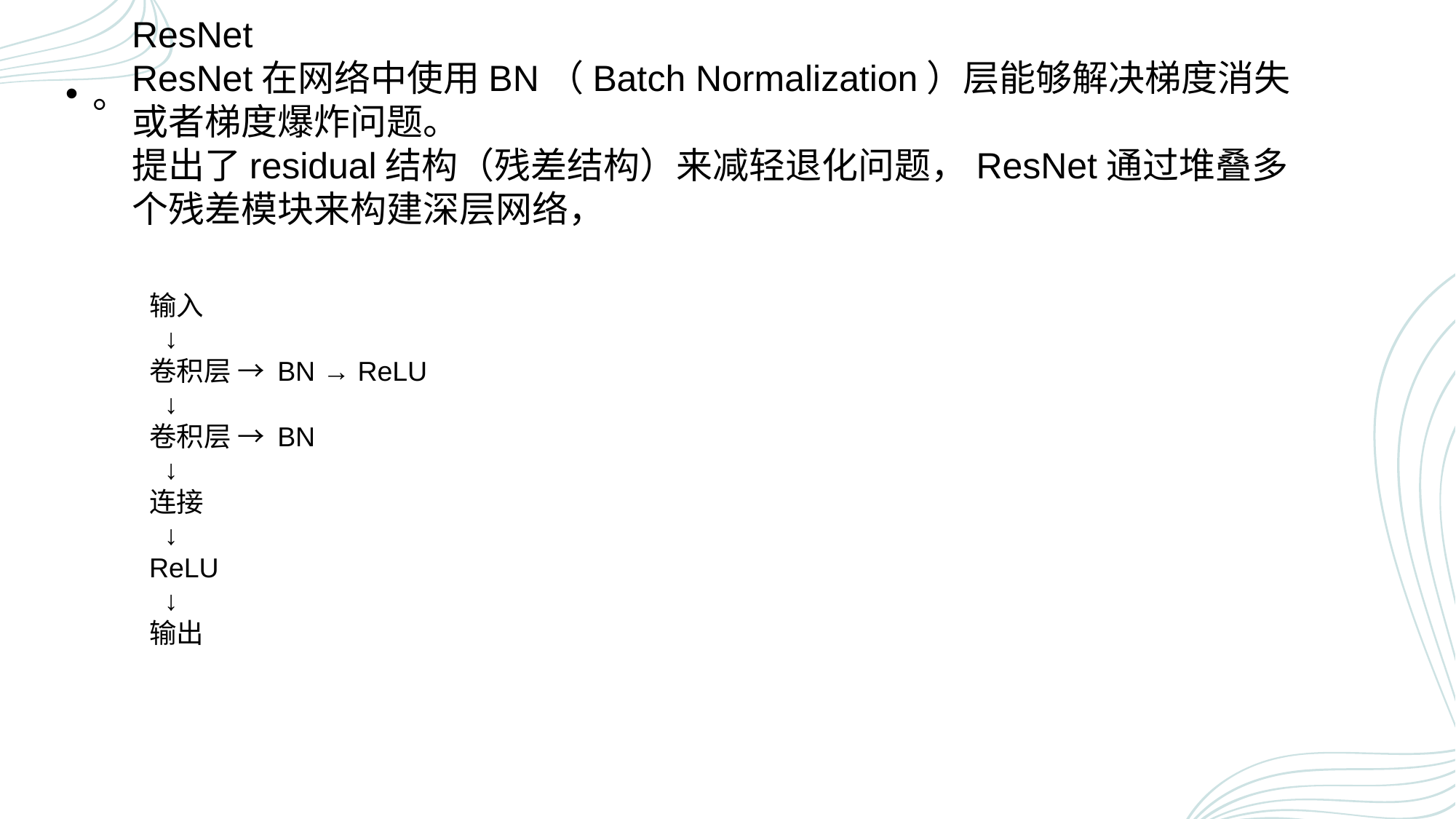

ResNet
ResNet在网络中使用BN（Batch Normalization）层能够解决梯度消失或者梯度爆炸问题。
提出了residual结构（残差结构）来减轻退化问题，ResNet通过堆叠多个残差模块来构建深层网络，
#
。
输入
  ↓
卷积层 → BN → ReLU
  ↓
卷积层 → BN
  ↓
连接
  ↓
ReLU
  ↓
输出